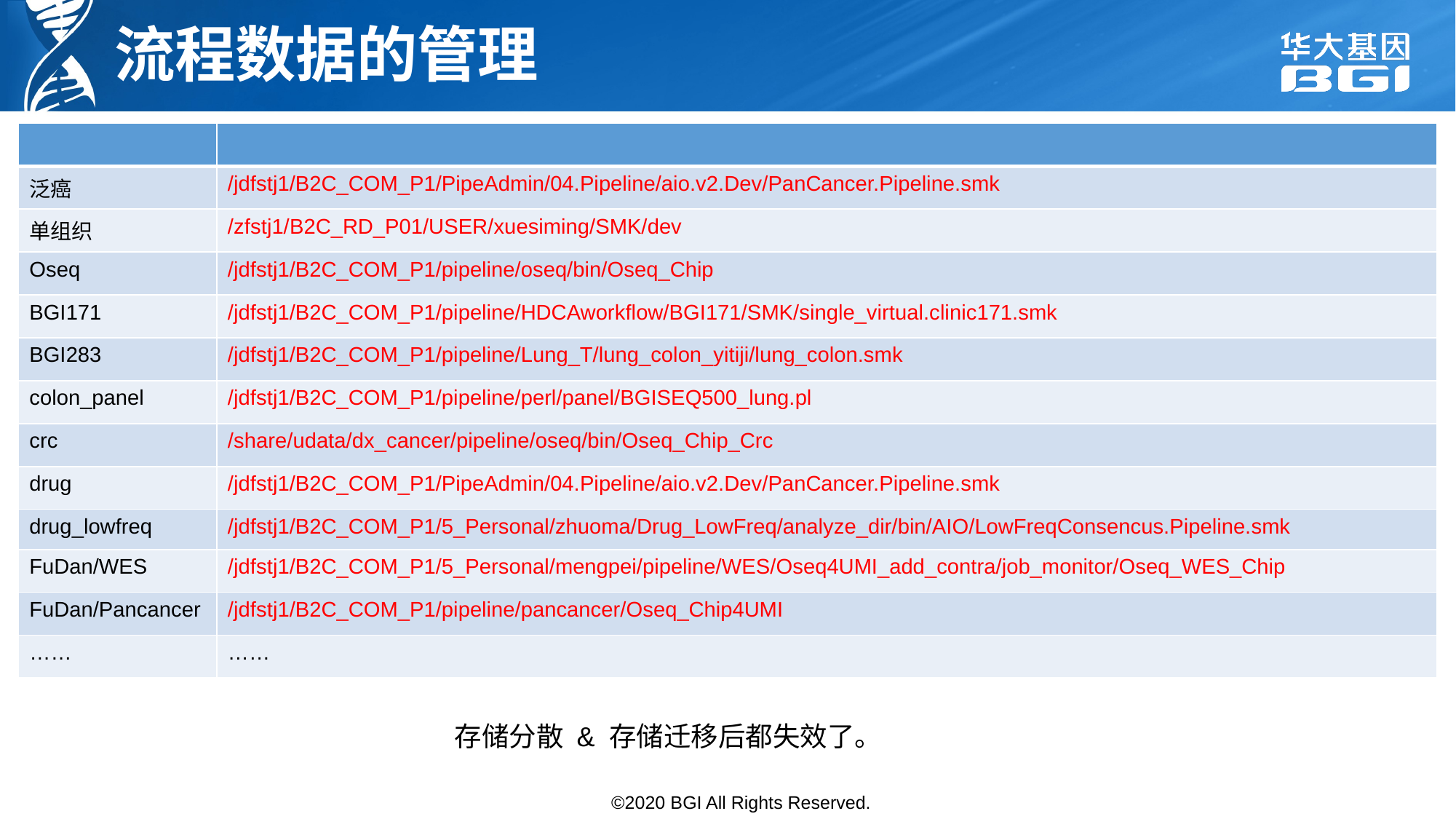

# 流程数据的管理
|  |  |
| --- | --- |
| 泛癌 | /jdfstj1/B2C\_COM\_P1/PipeAdmin/04.Pipeline/aio.v2.Dev/PanCancer.Pipeline.smk |
| 单组织 | /zfstj1/B2C\_RD\_P01/USER/xuesiming/SMK/dev |
| Oseq | /jdfstj1/B2C\_COM\_P1/pipeline/oseq/bin/Oseq\_Chip |
| BGI171 | /jdfstj1/B2C\_COM\_P1/pipeline/HDCAworkflow/BGI171/SMK/single\_virtual.clinic171.smk |
| BGI283 | /jdfstj1/B2C\_COM\_P1/pipeline/Lung\_T/lung\_colon\_yitiji/lung\_colon.smk |
| colon\_panel | /jdfstj1/B2C\_COM\_P1/pipeline/perl/panel/BGISEQ500\_lung.pl |
| crc | /share/udata/dx\_cancer/pipeline/oseq/bin/Oseq\_Chip\_Crc |
| drug | /jdfstj1/B2C\_COM\_P1/PipeAdmin/04.Pipeline/aio.v2.Dev/PanCancer.Pipeline.smk |
| drug\_lowfreq | /jdfstj1/B2C\_COM\_P1/5\_Personal/zhuoma/Drug\_LowFreq/analyze\_dir/bin/AIO/LowFreqConsencus.Pipeline.smk |
| FuDan/WES | /jdfstj1/B2C\_COM\_P1/5\_Personal/mengpei/pipeline/WES/Oseq4UMI\_add\_contra/job\_monitor/Oseq\_WES\_Chip |
| FuDan/Pancancer | /jdfstj1/B2C\_COM\_P1/pipeline/pancancer/Oseq\_Chip4UMI |
| …… | …… |
存储分散 & 存储迁移后都失效了。